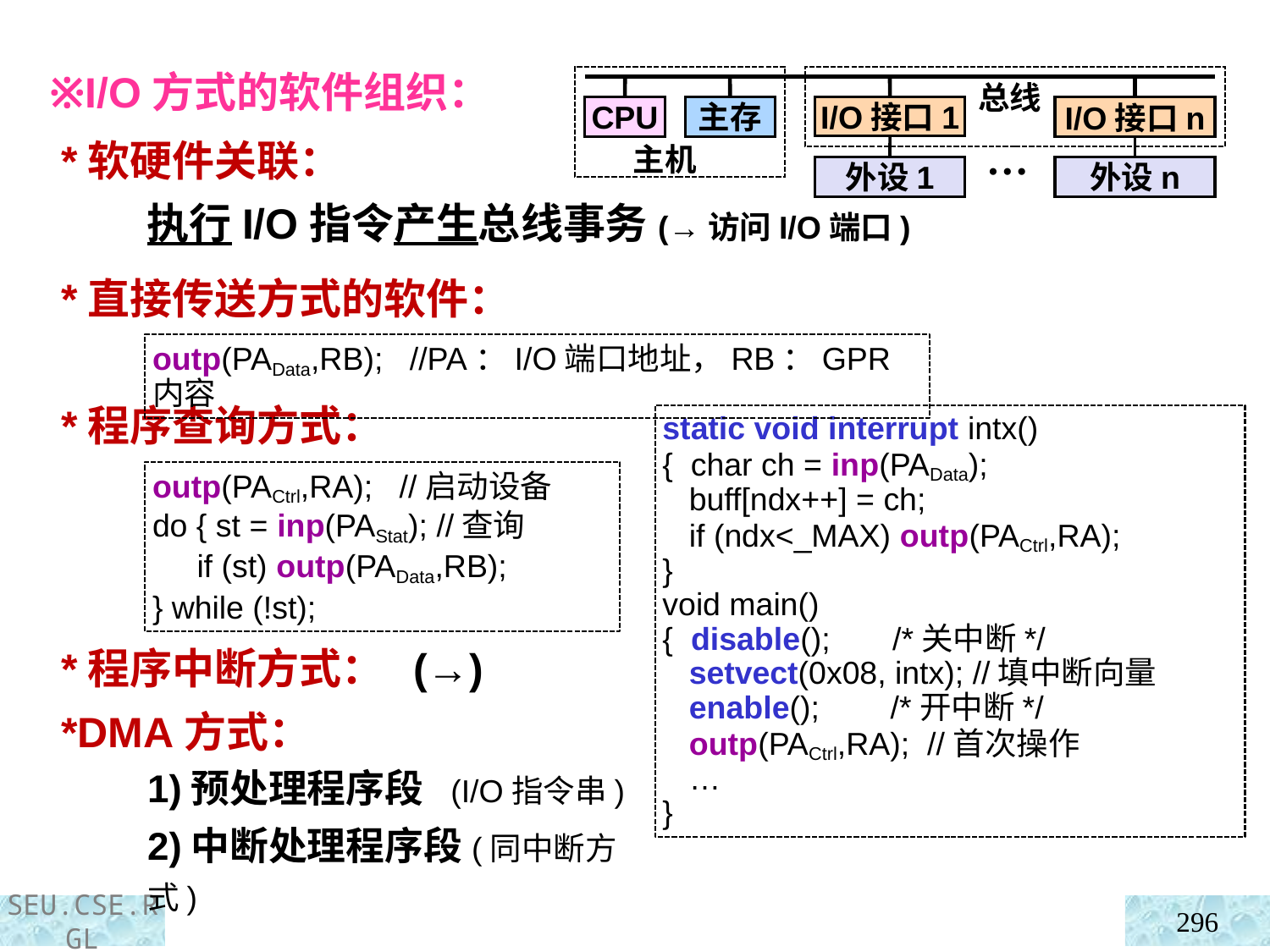

※I/O方式的软件组织：
  *软硬件关联：

  *直接传送方式的软件：

  *程序查询方式：

  *程序中断方式：  (→)
  *DMA方式：

总线
CPU
主存
I/O接口1
I/O接口n
…
主机
外设1
外设n
执行I/O指令产生总线事务(→访问I/O端口)
outp(PAData,RB);   //PA：I/O端口地址，RB：GPR内容
static void interrupt intx()
{  char ch = inp(PAData);
   buff[ndx++] = ch;
   if (ndx<_MAX) outp(PACtrl,RA);
}
void main()
{  disable();       /*关中断*/
   setvect(0x08, intx); //填中断向量
   enable();        /*开中断*/
   outp(PACtrl,RA);  //首次操作
   …
}
outp(PACtrl,RA);   //启动设备
do { st = inp(PAStat); //查询
     if (st) outp(PAData,RB);
} while (!st);
1)预处理程序段  (I/O指令串)
2)中断处理程序段(同中断方式)
296